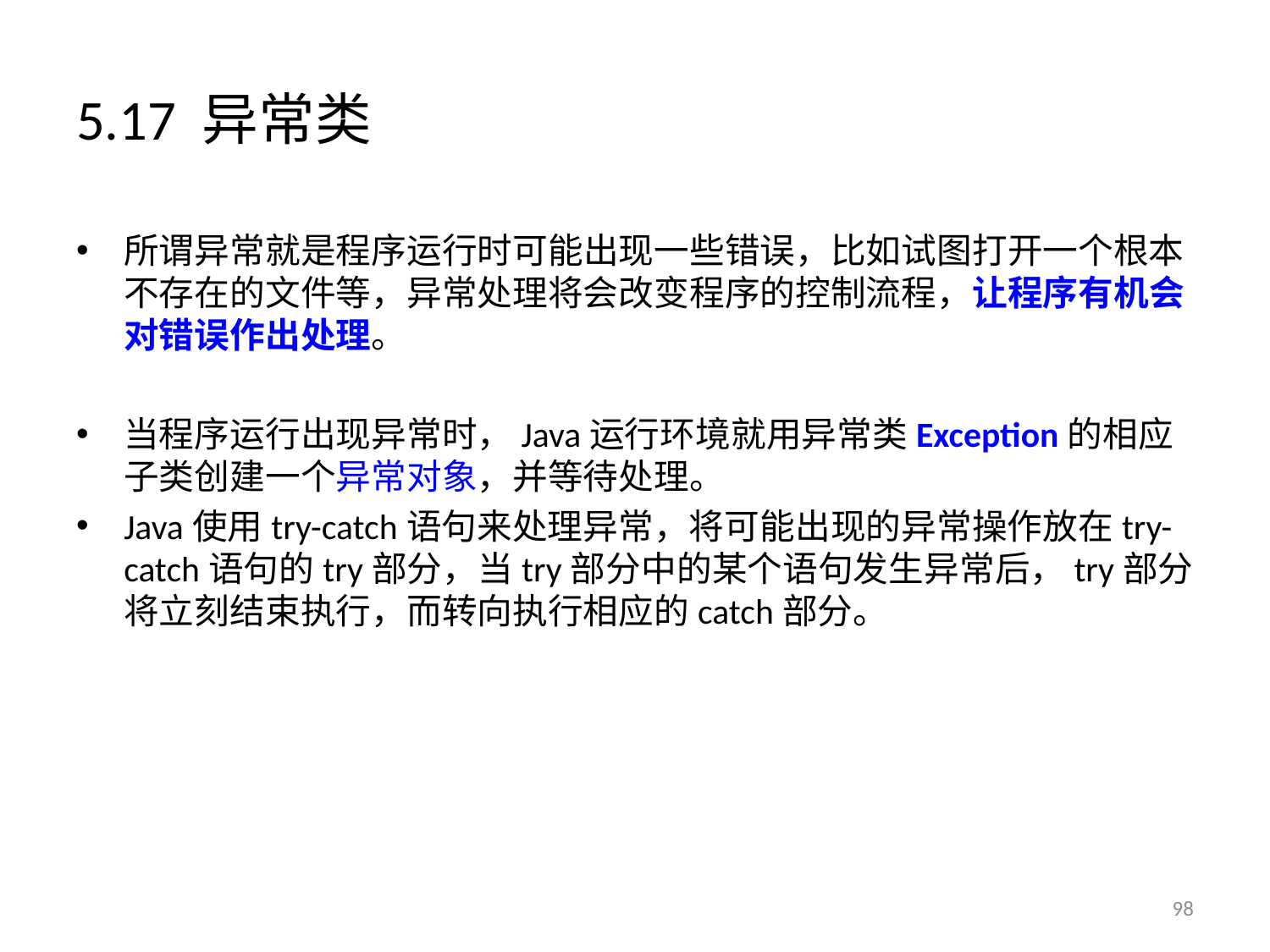

# 5.17 异常类
所谓异常就是程序运行时可能出现一些错误，比如试图打开一个根本不存在的文件等，异常处理将会改变程序的控制流程，让程序有机会对错误作出处理。

当程序运行出现异常时，Java运行环境就用异常类Exception的相应子类创建一个异常对象，并等待处理。
Java使用try-catch语句来处理异常，将可能出现的异常操作放在try-catch语句的try部分，当try部分中的某个语句发生异常后，try部分将立刻结束执行，而转向执行相应的catch部分。
98